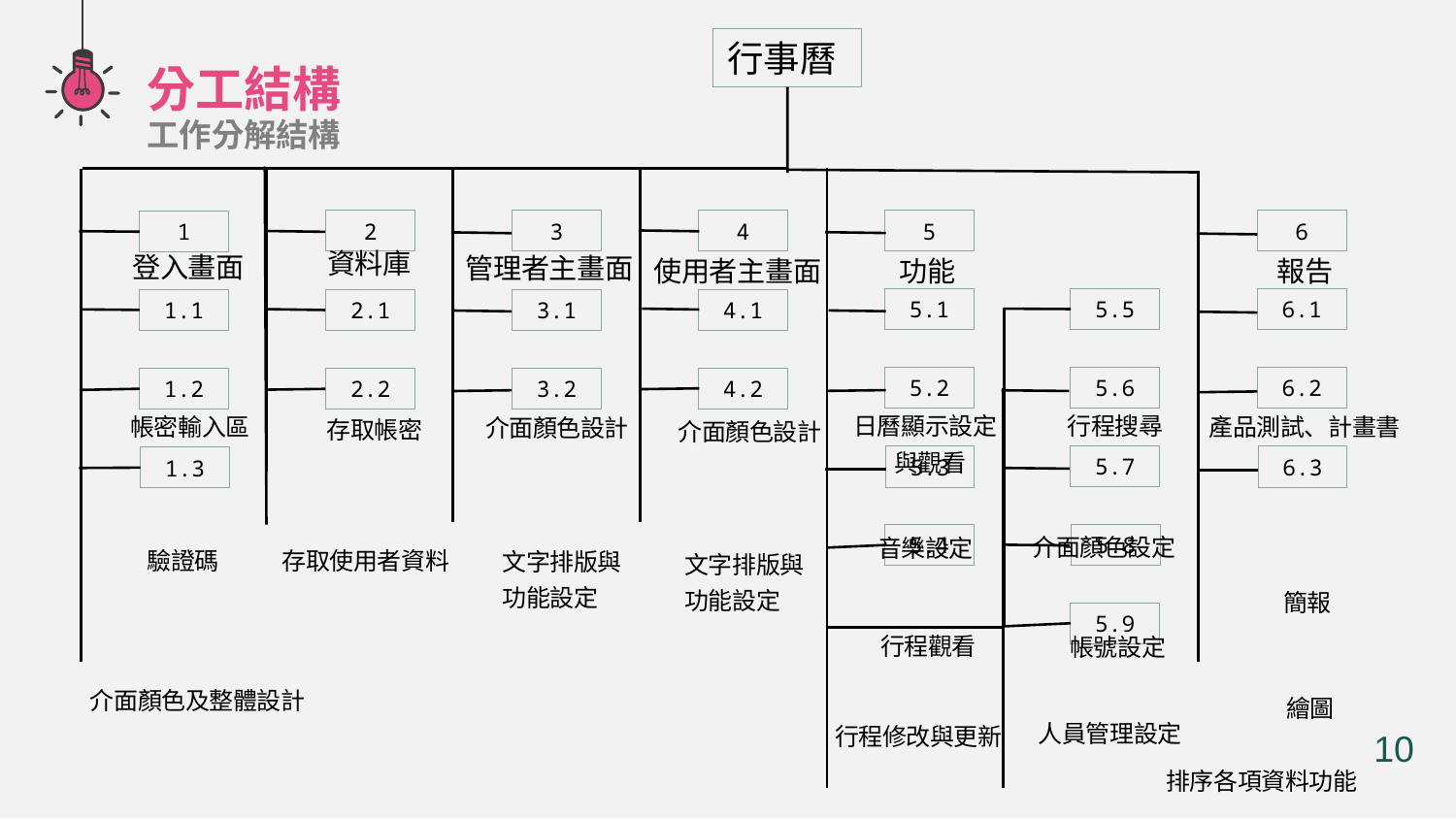

行事曆
分工結構
工作分解結構
2
3
4
5
6
1
資料庫
登入畫面
管理者主畫面
報告
使用者主畫面
功能
5.1
5.5
6.1
1.1
2.1
3.1
4.1
5.6
5.2
6.2
1.2
2.2
3.2
4.2
日曆顯示設定
       與觀看
行程搜尋
產品測試、計畫書
帳密輸入區
介面顏色設計
存取帳密
介面顏色設計
5.7
5.3
6.3
1.3
5.4
5.8
介面顏色設定
音樂設定
存取使用者資料
文字排版與
功能設定
驗證碼
文字排版與
功能設定
簡報
5.9
行程觀看
帳號設定
介面顏色及整體設計
繪圖
行程修改與更新
人員管理設定
10
排序各項資料功能